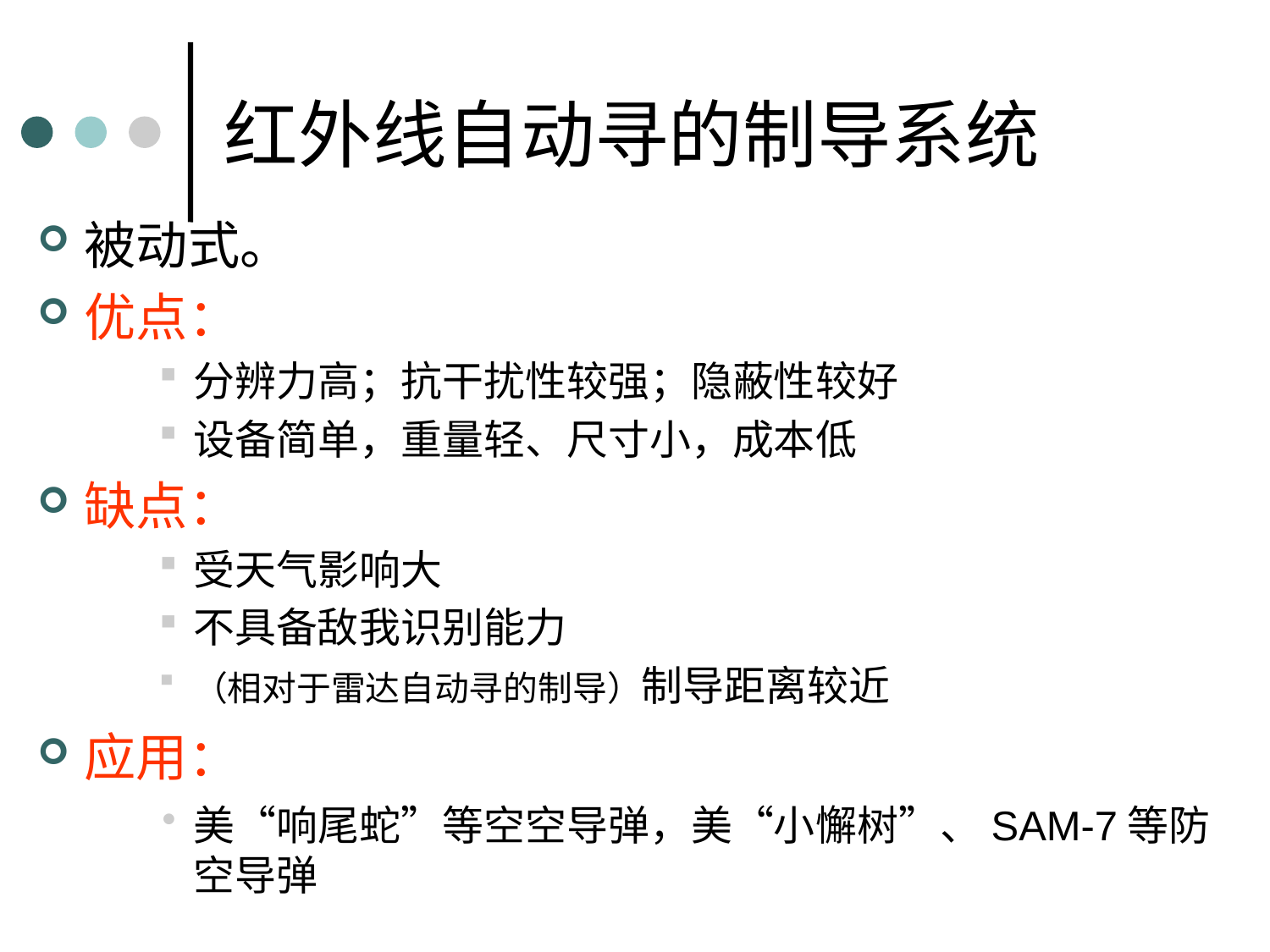

# 红外线自动寻的制导系统
被动式。
优点：
分辨力高；抗干扰性较强；隐蔽性较好
设备简单，重量轻、尺寸小，成本低
缺点：
受天气影响大
不具备敌我识别能力
（相对于雷达自动寻的制导）制导距离较近
应用：
美“响尾蛇”等空空导弹，美“小懈树”、SAM-7等防空导弹